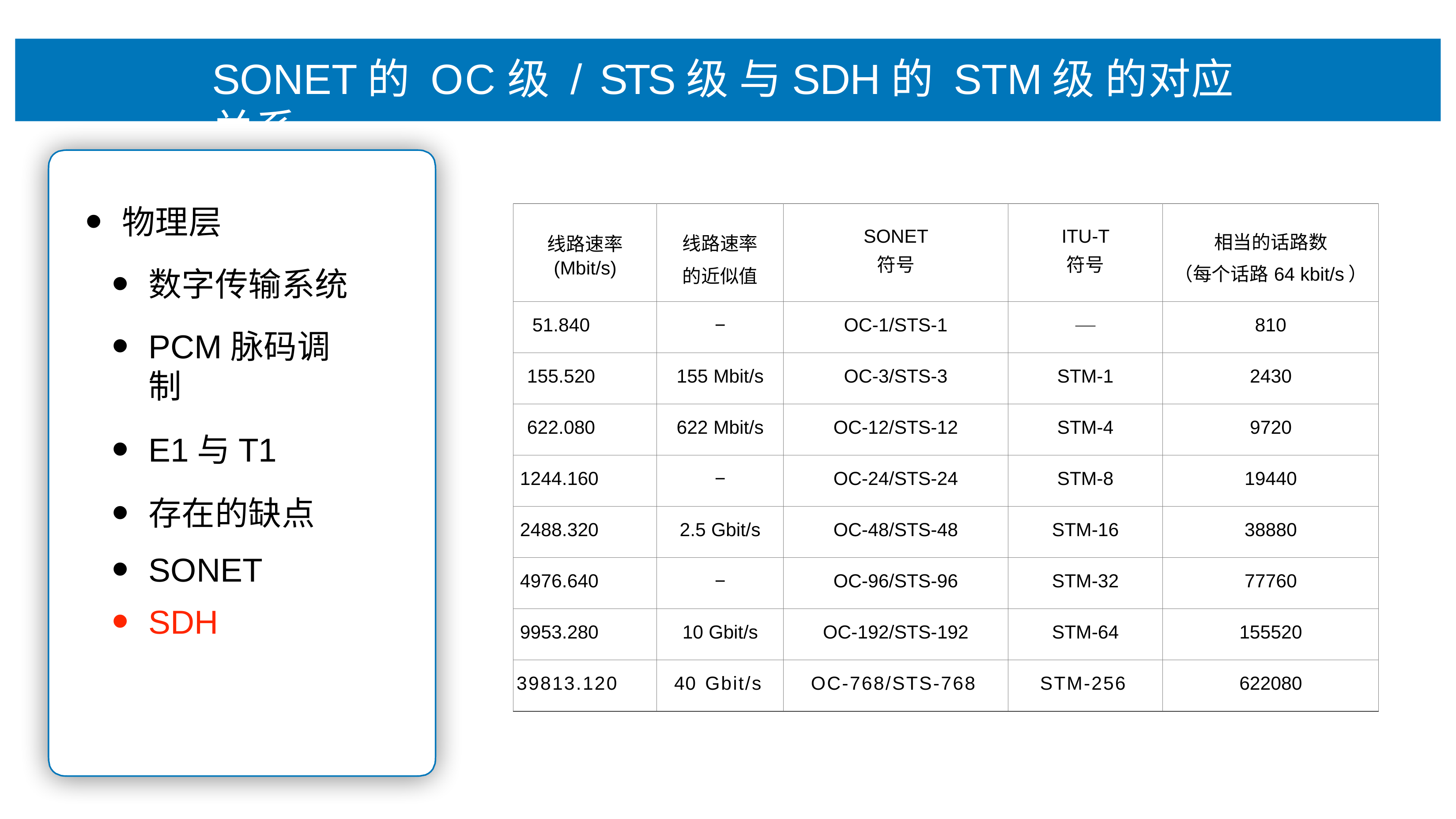

# SONET的 OC级 / STS级 与SDH的 STM级 的对应关系
SONET的 OC级 / STS级 与SDH的 STM级 的对应关系

物理层
数字传输系统
PCM脉码调制
E1与T1
存在的缺点
SONET
SDH
| 线路速率 (Mbit/s) | 线路速率 的近似值 | SONET 符号 | ITU-T 符号 | 相当的话路数 （每个话路64 kbit/s） |
| --- | --- | --- | --- | --- |
| 51.840 | − | OC-1/STS-1 | ⎯ | 810 |
| 155.520 | 155 Mbit/s | OC-3/STS-3 | STM-1 | 2430 |
| 622.080 | 622 Mbit/s | OC-12/STS-12 | STM-4 | 9720 |
| 1244.160 | − | OC-24/STS-24 | STM-8 | 19440 |
| 2488.320 | 2.5 Gbit/s | OC-48/STS-48 | STM-16 | 38880 |
| 4976.640 | − | OC-96/STS-96 | STM-32 | 77760 |
| 9953.280 | 10 Gbit/s | OC-192/STS-192 | STM-64 | 155520 |
| 39813.120 | 40 Gbit/s | OC-768/STS-768 | STM-256 | 622080 |